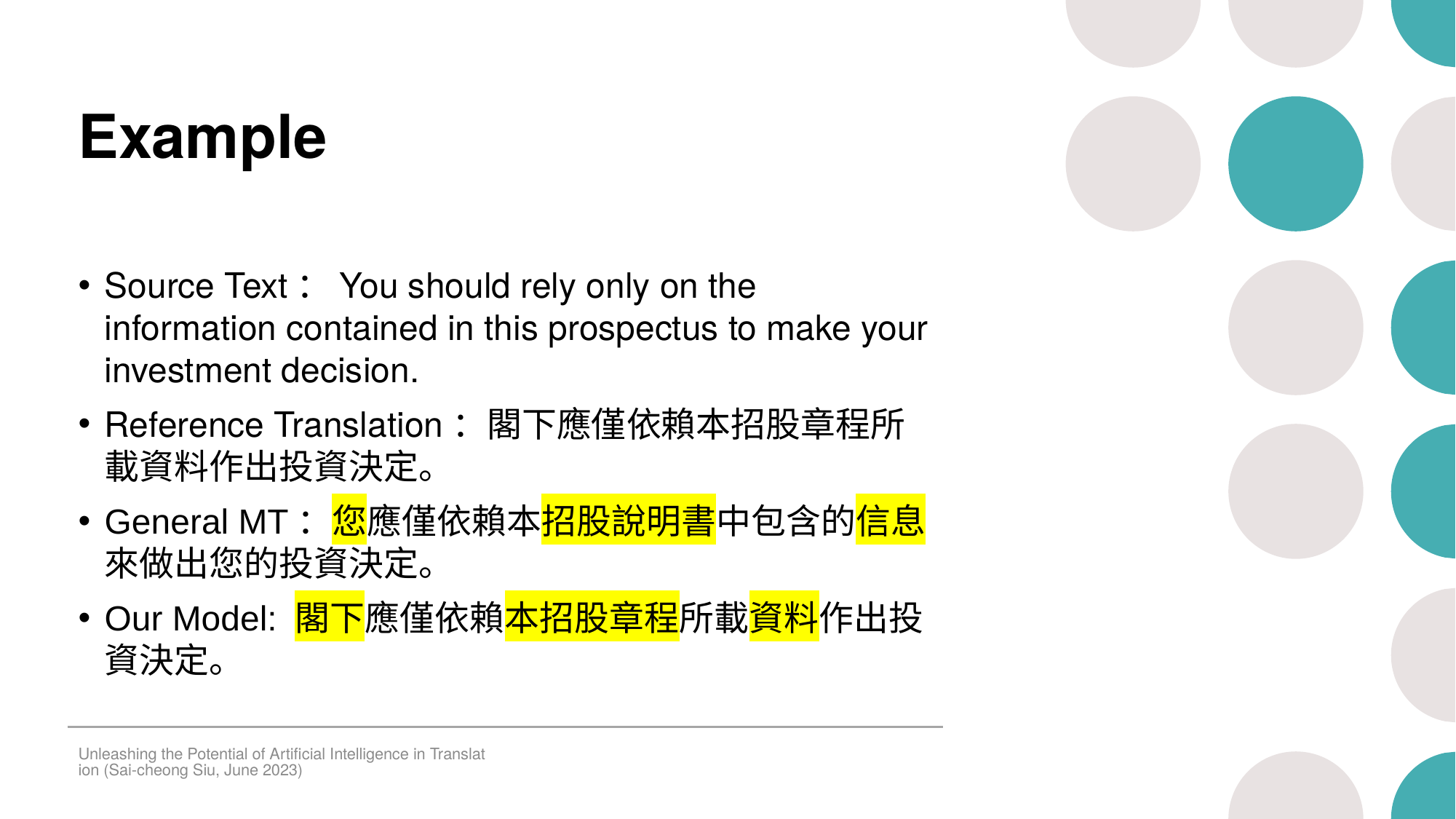

# Example
Source Text：You should rely only on the information contained in this prospectus to make your investment decision.
Reference Translation：閣下應僅依賴本招股章程所載資料作出投資決定。
General MT：您應僅依賴本招股說明書中包含的信息來做出您的投資決定。
Our Model: 閣下應僅依賴本招股章程所載資料作出投資決定。
Unleashing the Potential of Artificial Intelligence in Translation (Sai-cheong Siu, June 2023)